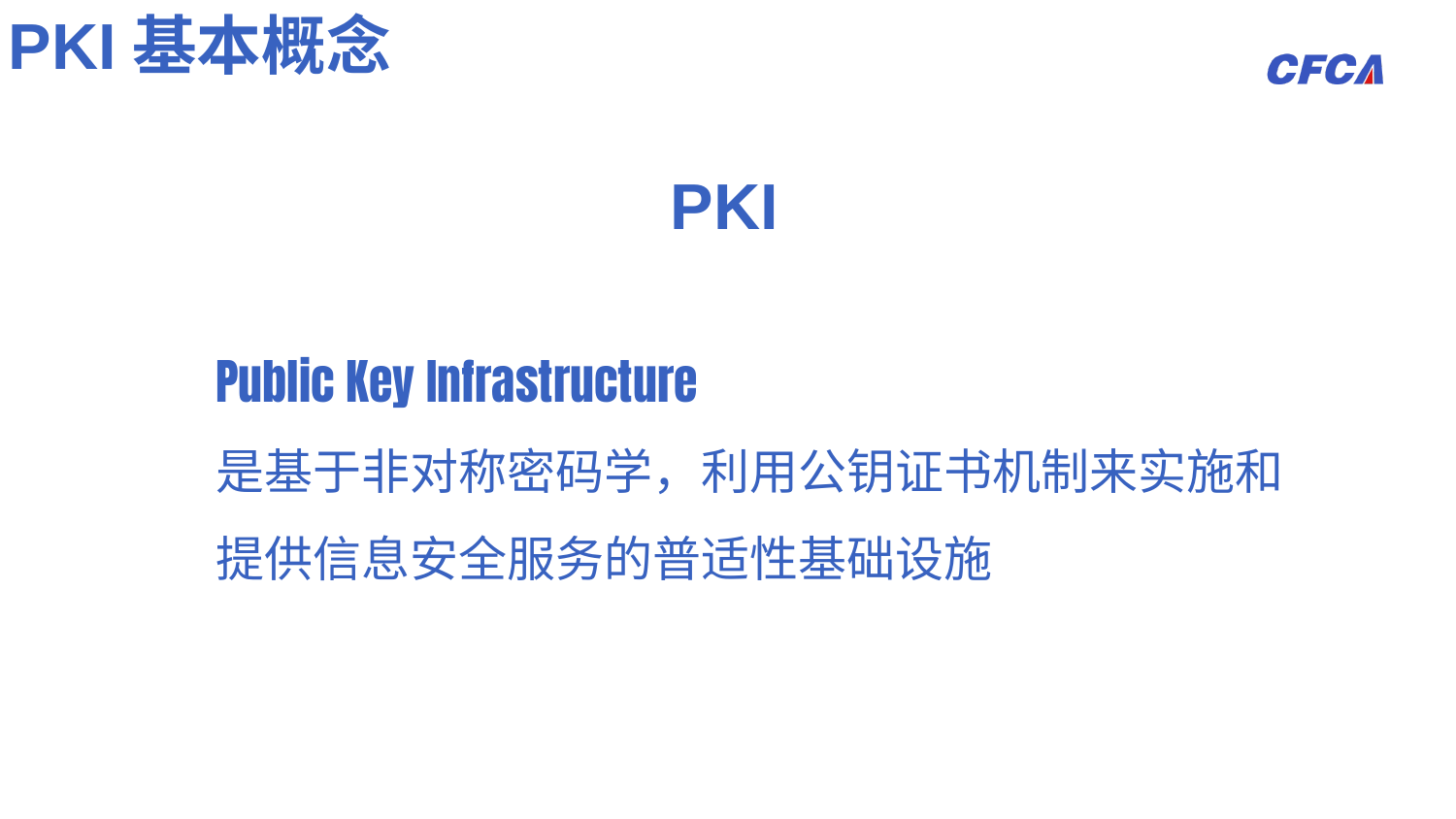

PKI基本概念
PKI
Public Key Infrastructure
是基于非对称密码学，利用公钥证书机制来实施和提供信息安全服务的普适性基础设施